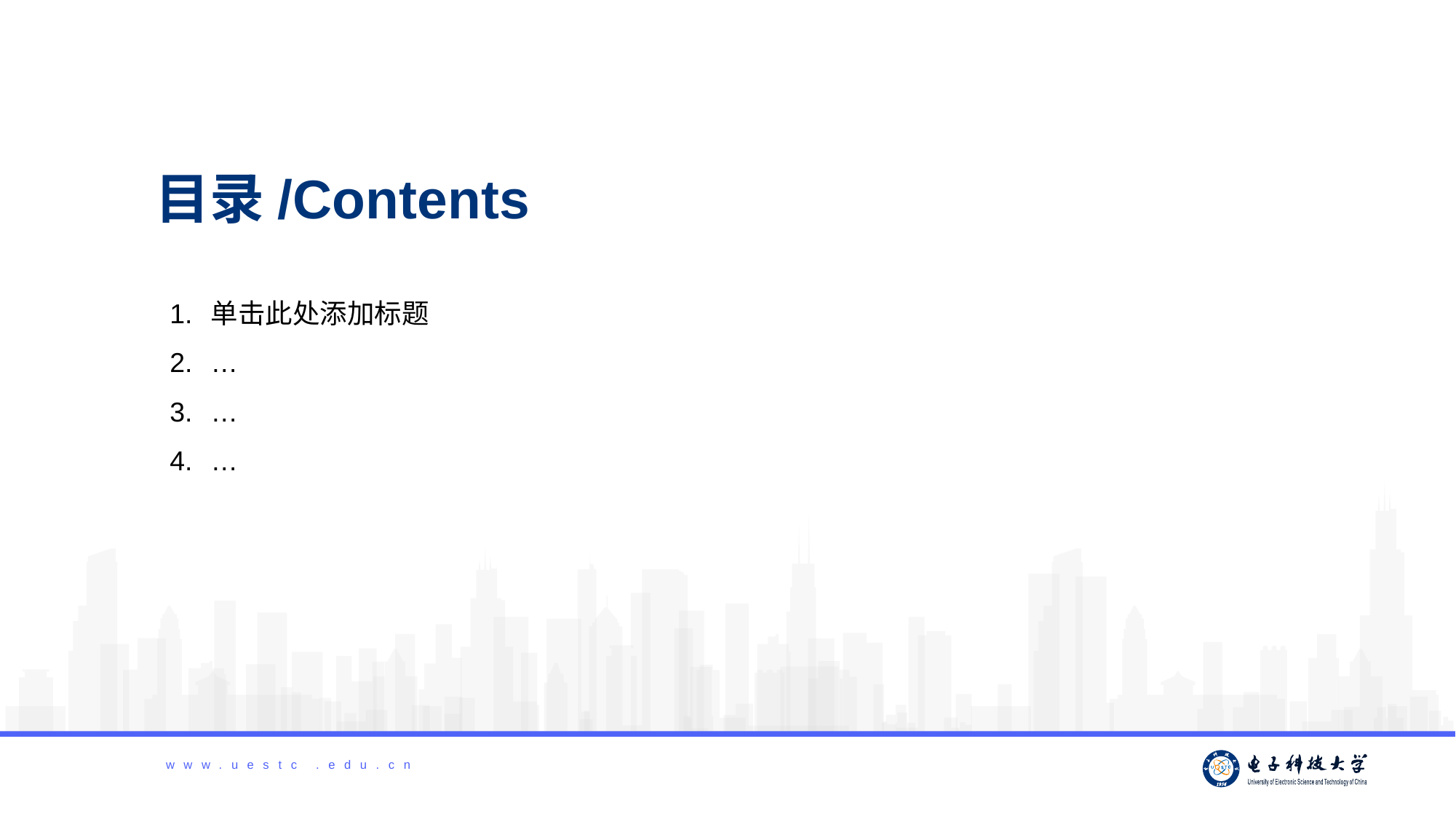

目录/Con tents
单击此处添加标 题
…
…
…

www.uestc .edu.cn